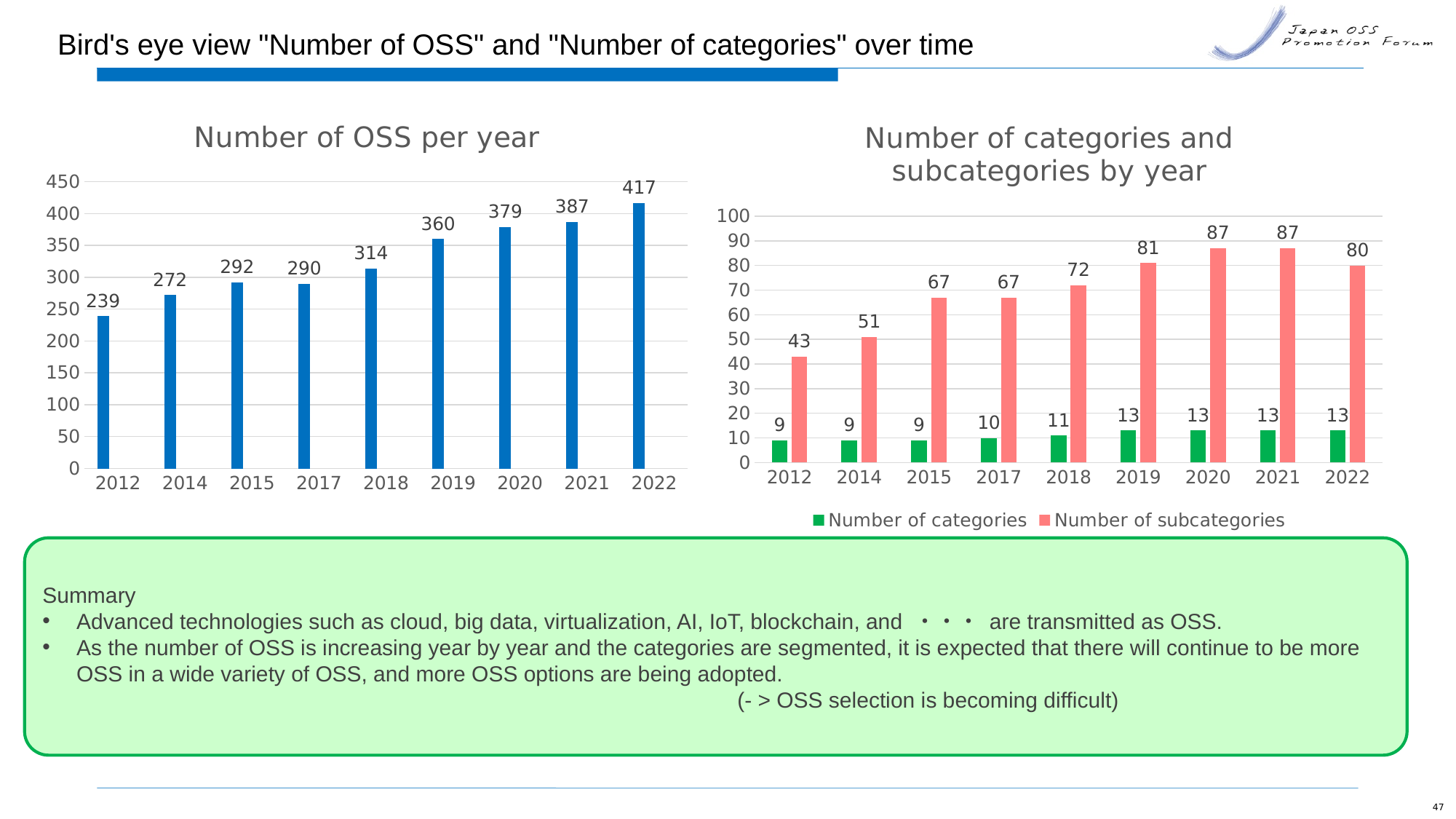

# Bird's eye view "Number of OSS" and "Number of categories" over time

### Chart: Number of OSS per year

| Category | Series 1 | Column 1 | Column 2 |
|---|---|---|---|
| 2012 | 239.0 | None | None |
| 2014 | 272.0 | None | None |
| 2015 | 292.0 | None | None |
| 2017 | 290.0 | None | None |
| 2018 | 314.0 | None | None |
| 2019 | 360.0 | None | None |
| 2020 | 379.0 | None | None |
| 2021 | 387.0 | None | None |
| 2022 | 417.0 | None | None |

### Chart: Number of categories and subcategories by year

| Category | Number of categories | Number of subcategories |
|---|---|---|
| 2012 | 9.0 | 43.0 |
| 2014 | 9.0 | 51.0 |
| 2015 | 9.0 | 67.0 |
| 2017 | 10.0 | 67.0 |
| 2018 | 11.0 | 72.0 |
| 2019 | 13.0 | 81.0 |
| 2020 | 13.0 | 87.0 |
| 2021 | 13.0 | 87.0 |
| 2022 | 13.0 | 80.0 |
Summary
Advanced technologies such as cloud, big data, virtualization, AI, IoT, blockchain, and ・・・ are transmitted as OSS.
As the number of OSS is increasing year by year and the categories are segmented, it is expected that there will continue to be more OSS in a wide variety of OSS, and more OSS options are being adopted.
						 (- > OSS selection is becoming difficult)
47